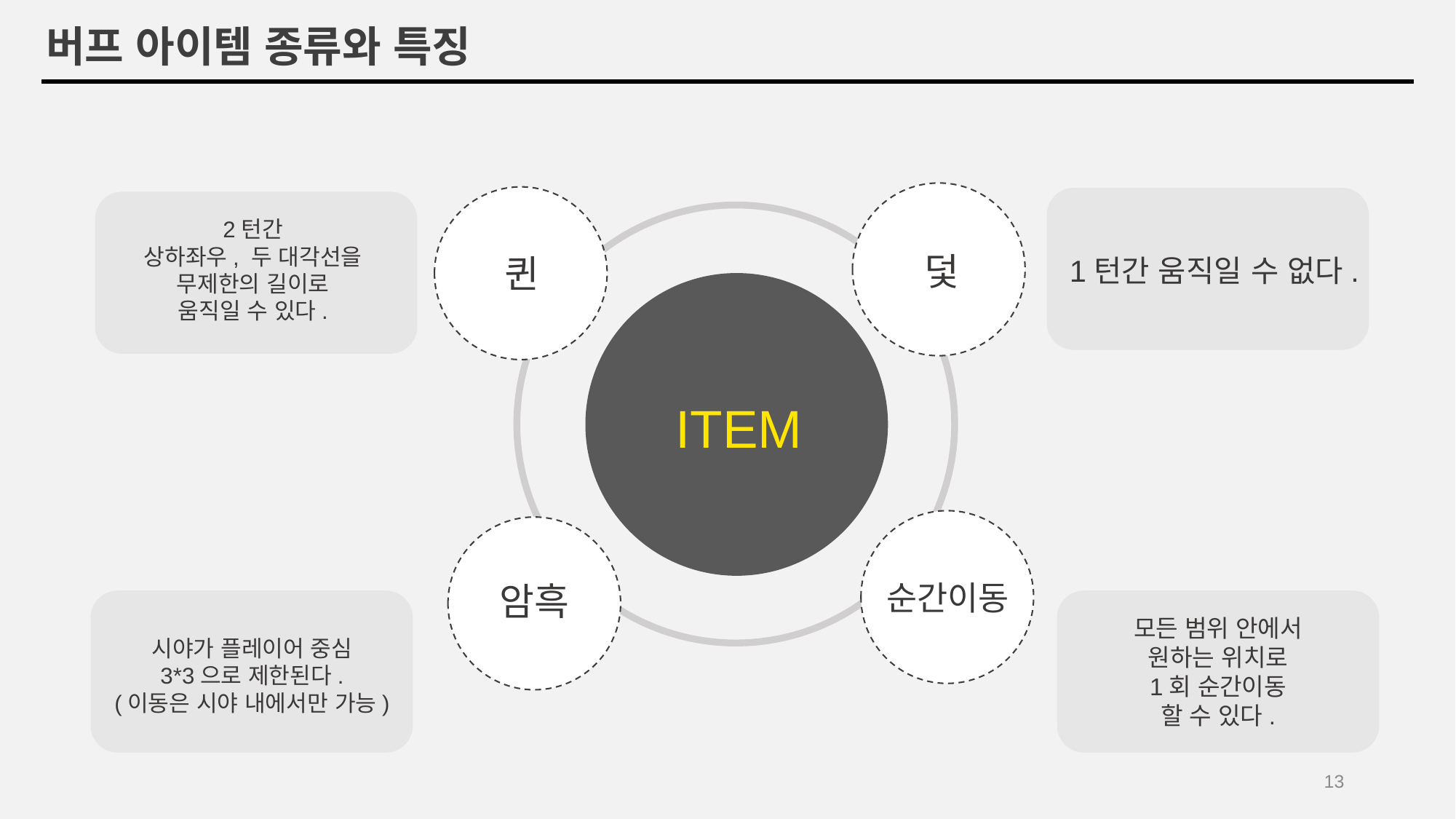

버프 아이템 종류와 특징

2턴간
상하좌우, 두 대각선을
무제한의 길이로
움직일 수 있다.
덫
퀸
1턴간 움직일 수 없다.

ITEM

순간이동
암흑

모든 범위 안에서
원하는 위치로
1회 순간이동
할 수 있다.
시야가 플레이어 중심
3*3으로 제한된다.
(이동은 시야 내에서만 가능)
13